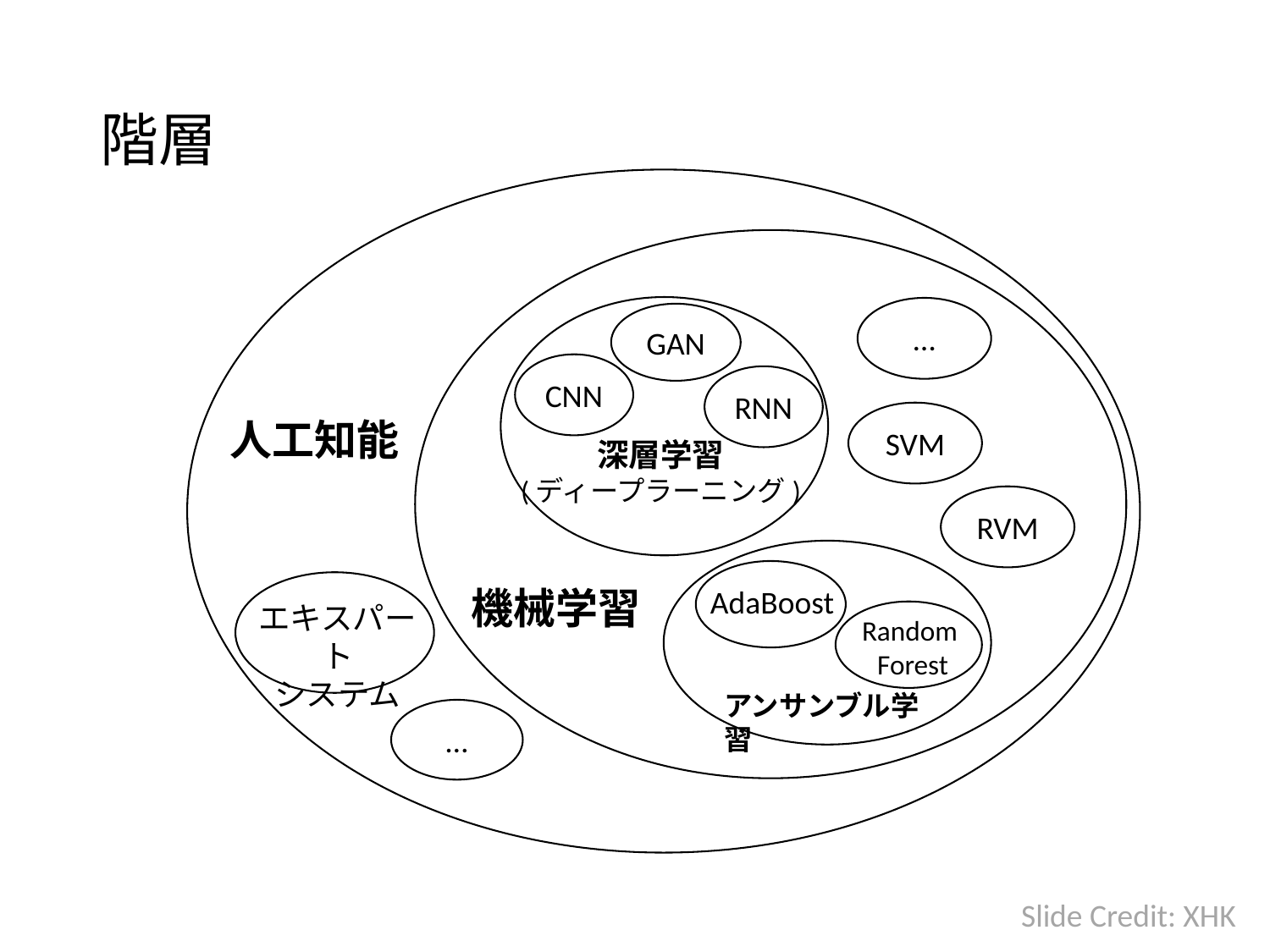

# 階層

…
GAN
CNN
RNN
SVM
人工知能
深層学習
(ディープラーニング)
RVM

AdaBoost
機械学習
エキスパート
システム

Random
Forest
アンサンブル学習
…
Slide Credit: XHK